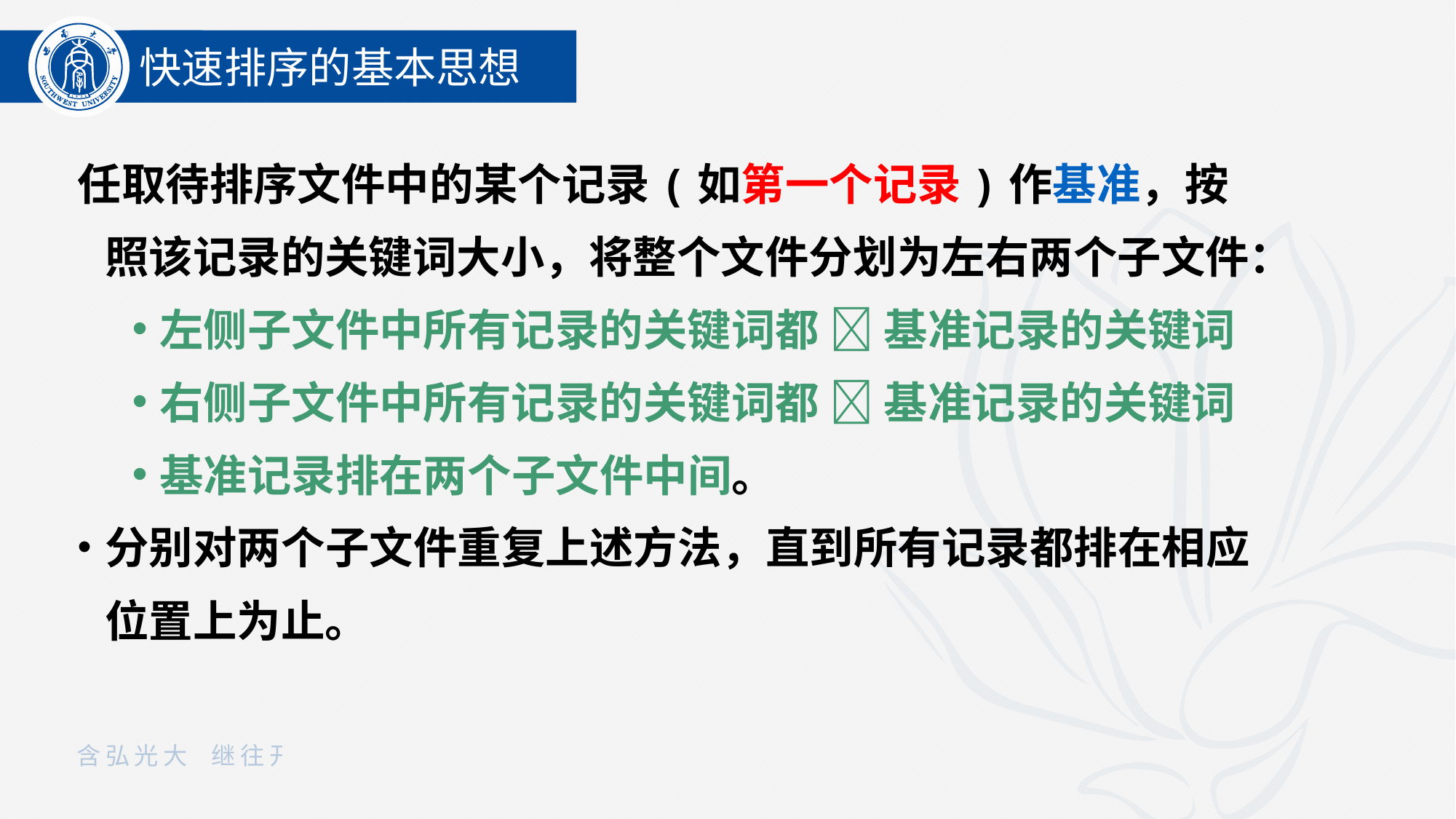

快速排序的基本思想
任取待排序文件中的某个记录(如第一个记录)作基准，按照该记录的关键词大小，将整个文件分划为左右两个子文件：
左侧子文件中所有记录的关键词都 ≤ 基准记录的关键词
右侧子文件中所有记录的关键词都 > 基准记录的关键词
基准记录排在两个子文件中间。
分别对两个子文件重复上述方法，直到所有记录都排在相应位置上为止。